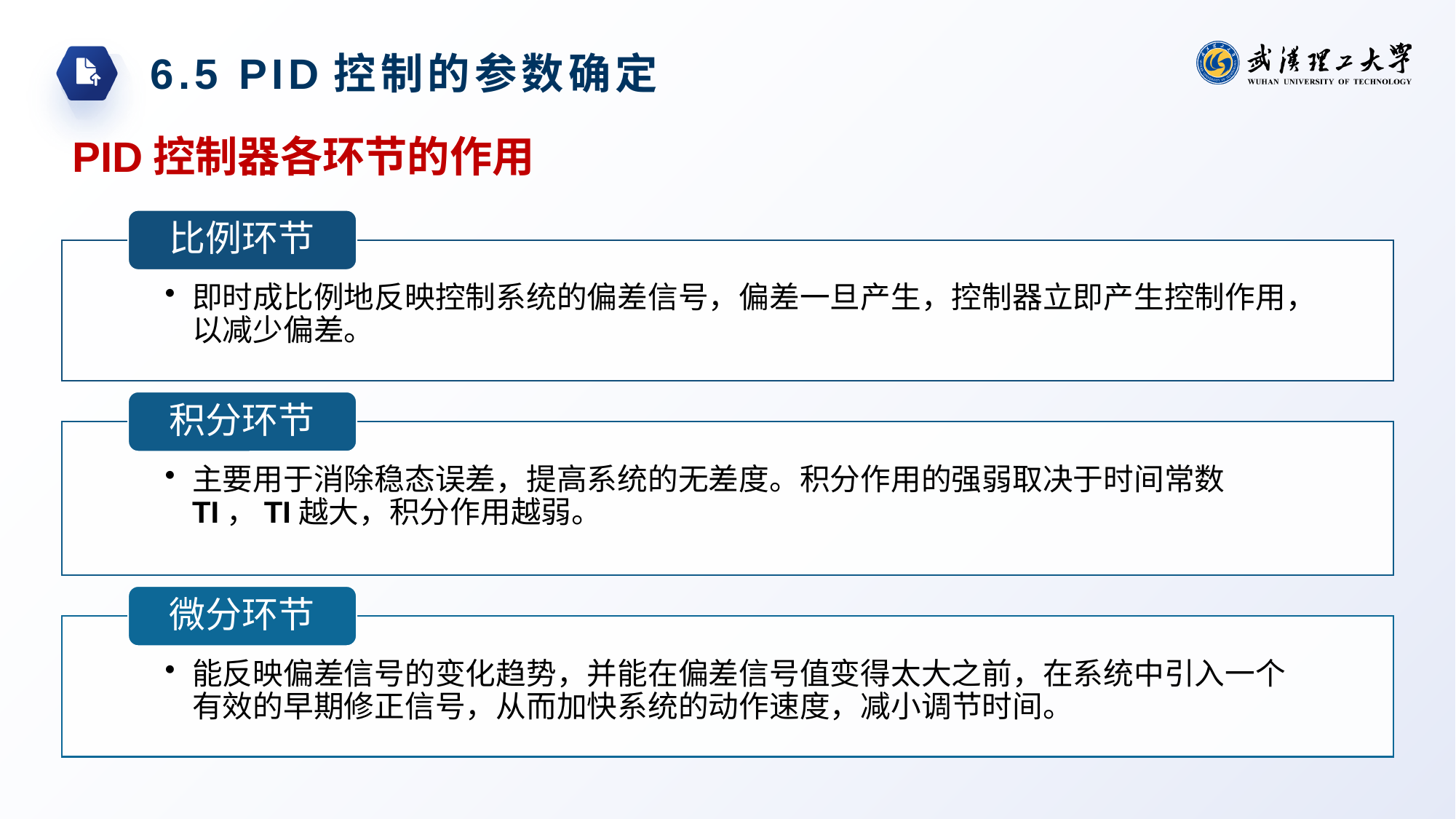

6.5 PID控制的参数确定
PID控制器各环节的作用
即时成比例地反映控制系统的偏差信号，偏差一旦产生，控制器立即产生控制作用，以减少偏差。
比例环节
主要用于消除稳态误差，提高系统的无差度。积分作用的强弱取决于时间常数TI，TI越大，积分作用越弱。
积分环节
能反映偏差信号的变化趋势，并能在偏差信号值变得太大之前，在系统中引入一个有效的早期修正信号，从而加快系统的动作速度，减小调节时间。
微分环节